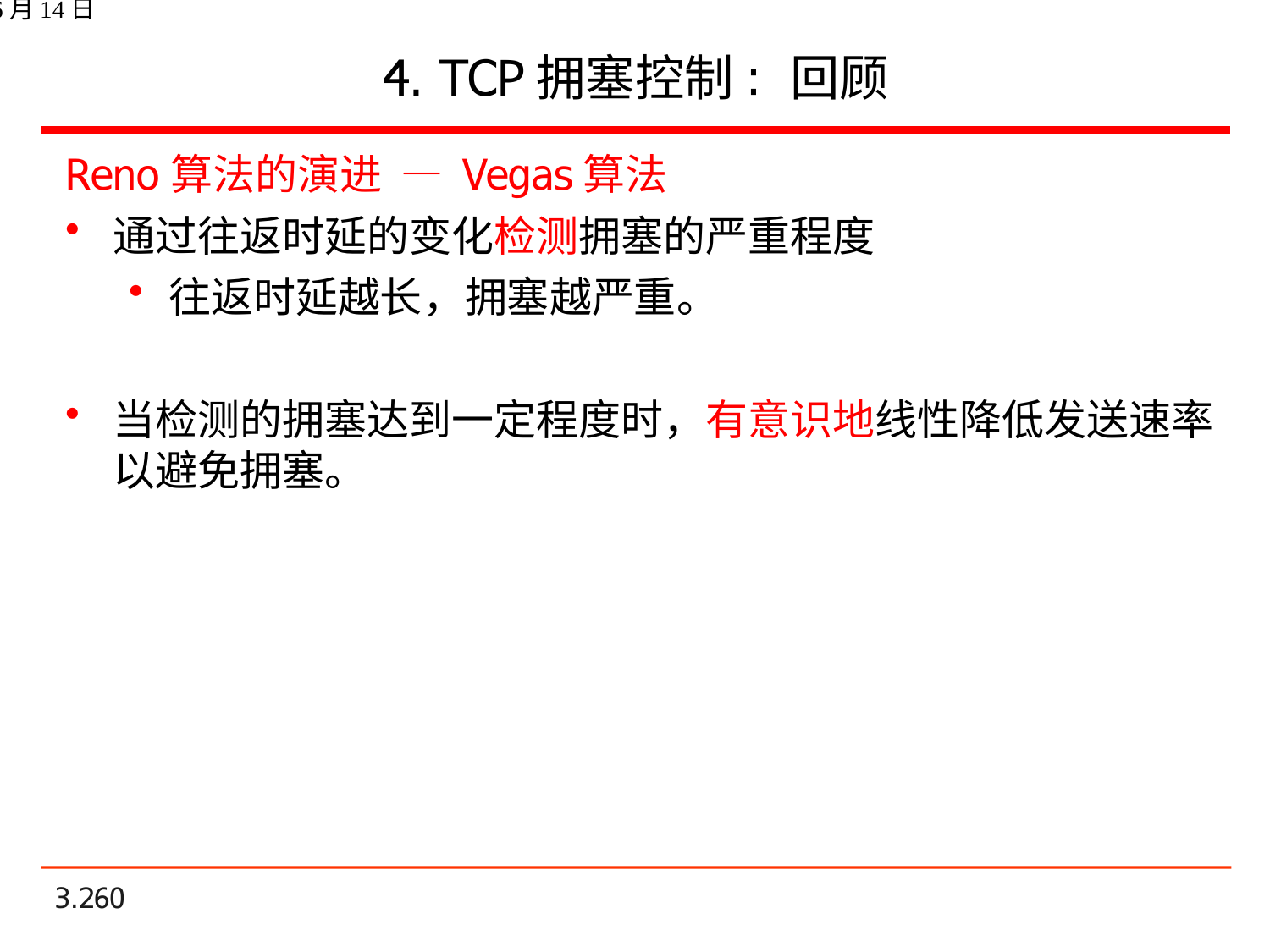

# 4. TCP拥塞控制: 回顾
Reno算法的演进  — Vegas算法
通过往返时延的变化检测拥塞的严重程度
往返时延越长，拥塞越严重。

当检测的拥塞达到一定程度时，有意识地线性降低发送速率以避免拥塞。
2021年6月14日